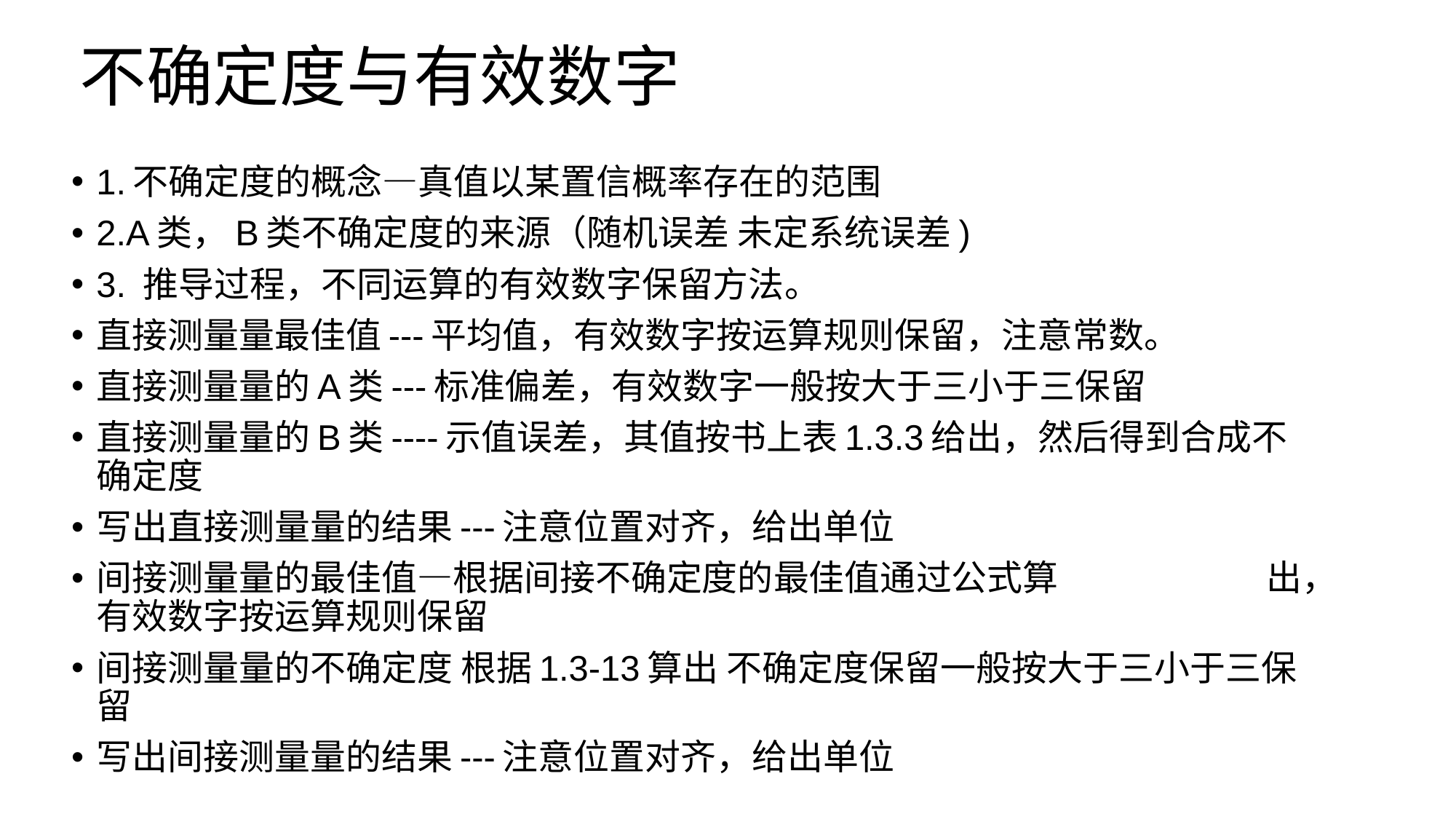

# 不确定度与有效数字
1.不确定度的概念—真值以某置信概率存在的范围
2.A类，B类不确定度的来源（随机误差 未定系统误差)
3. 推导过程，不同运算的有效数字保留方法。
直接测量量最佳值---平均值，有效数字按运算规则保留，注意常数。
直接测量量的A类---标准偏差，有效数字一般按大于三小于三保留
直接测量量的B类----示值误差，其值按书上表1.3.3给出，然后得到合成不确定度
写出直接测量量的结果---注意位置对齐，给出单位
间接测量量的最佳值—根据间接不确定度的最佳值通过公式算                          出，有效数字按运算规则保留
间接测量量的不确定度 根据1.3-13算出 不确定度保留一般按大于三小于三保留
写出间接测量量的结果---注意位置对齐，给出单位